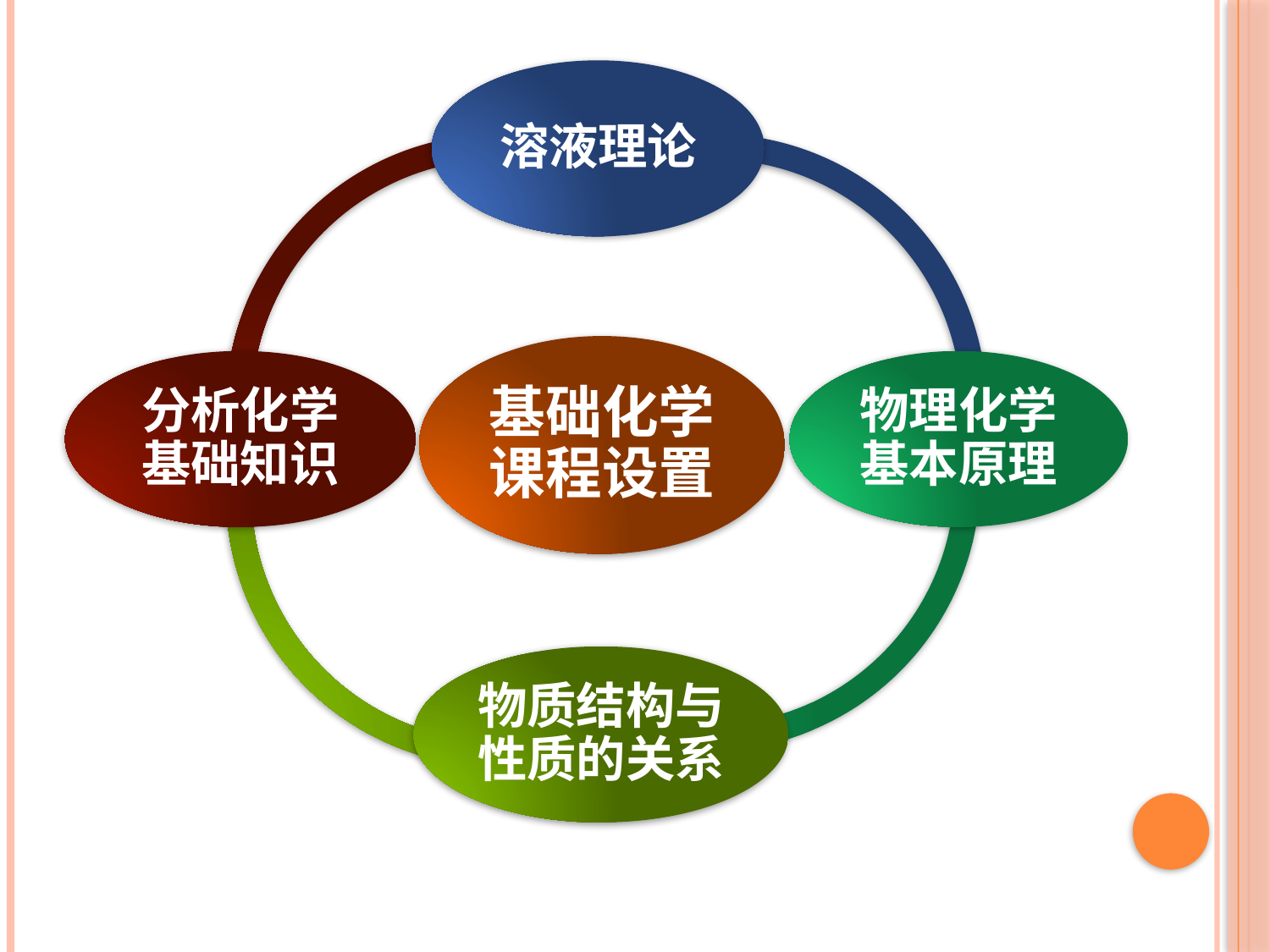

溶液理论

基础化学课程设置
物理化学基本原理
分析化学基础知识
物质结构与性质的关系
3